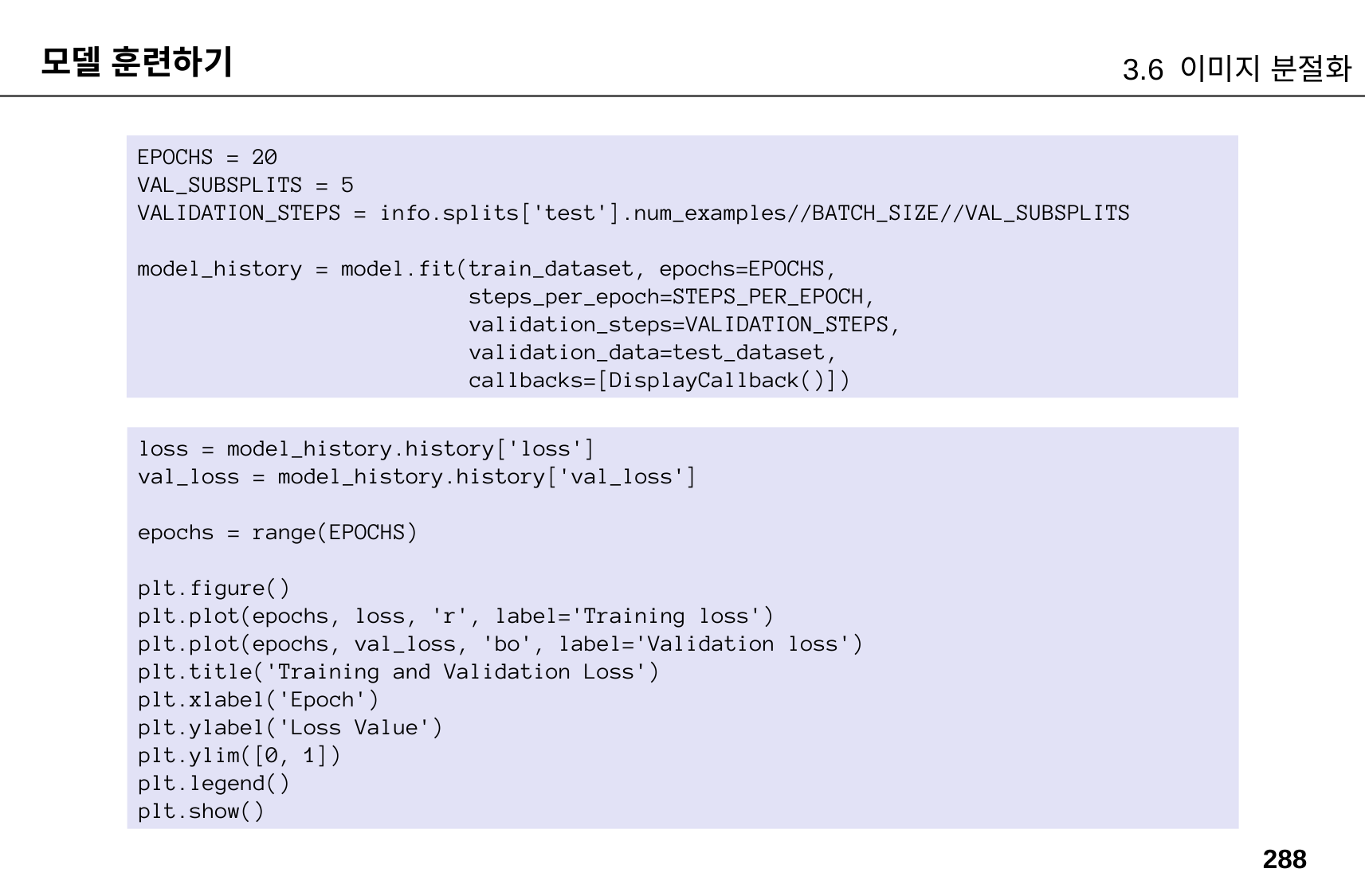

모델 훈련하기
3.6 이미지 분절화
EPOCHS = 20
VAL_SUBSPLITS = 5
VALIDATION_STEPS = info.splits['test'].num_examples//BATCH_SIZE//VAL_SUBSPLITS

model_history = model.fit(train_dataset, epochs=EPOCHS,
                          steps_per_epoch=STEPS_PER_EPOCH,
                          validation_steps=VALIDATION_STEPS,
                          validation_data=test_dataset,
                          callbacks=[DisplayCallback()])
loss = model_history.history['loss']
val_loss = model_history.history['val_loss']

epochs = range(EPOCHS)

plt.figure()
plt.plot(epochs, loss, 'r', label='Training loss')
plt.plot(epochs, val_loss, 'bo', label='Validation loss')
plt.title('Training and Validation Loss')
plt.xlabel('Epoch')
plt.ylabel('Loss Value')
plt.ylim([0, 1])
plt.legend()
plt.show()